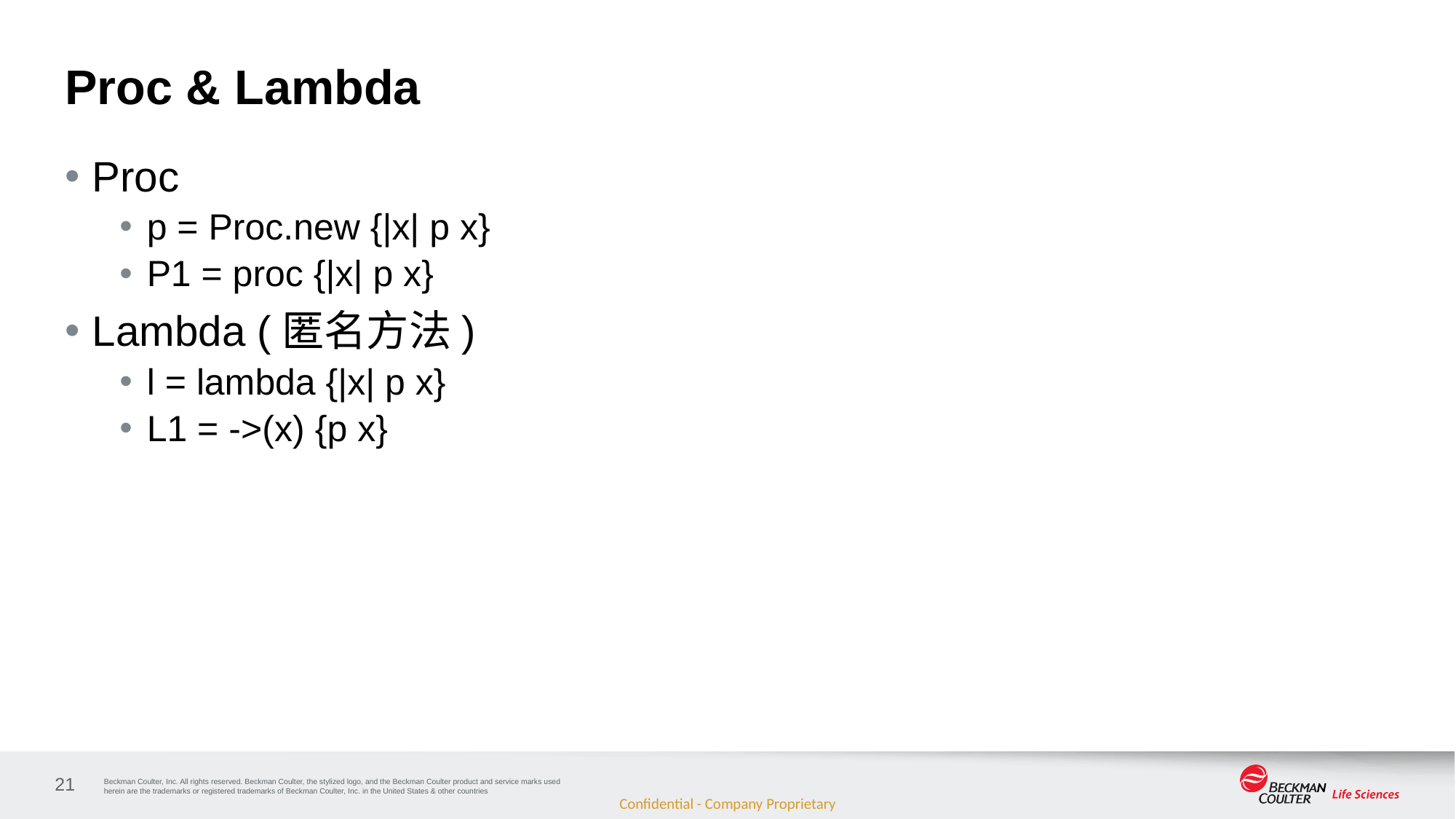

# Proc & Lambda
Proc
p = Proc.new {|x| p x}
P1 = proc {|x| p x}
Lambda (匿名方法)
l = lambda {|x| p x}
L1 = ->(x) {p x}